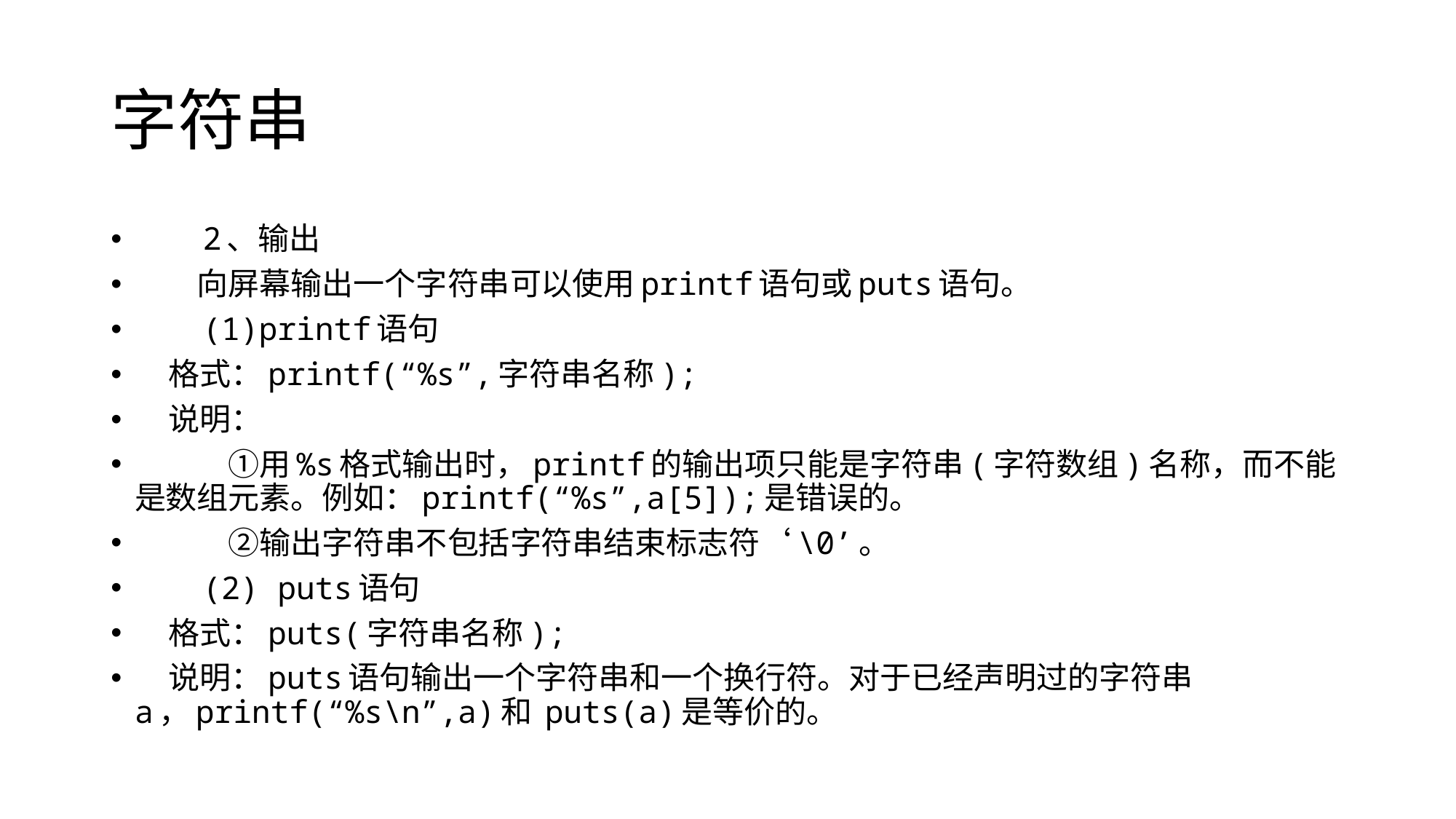

# 字符串
　　2、输出
　　向屏幕输出一个字符串可以使用printf语句或puts语句。
　　(1)printf语句
    格式：printf(“%s”,字符串名称);
    说明：
　　　①用%s格式输出时，printf的输出项只能是字符串(字符数组)名称，而不能是数组元素。例如：printf(“%s”,a[5]);是错误的。
　　　②输出字符串不包括字符串结束标志符‘\0’。
　　(2) puts语句
    格式：puts(字符串名称);
    说明：puts语句输出一个字符串和一个换行符。对于已经声明过的字符串a，printf(“%s\n”,a)和 puts(a)是等价的。